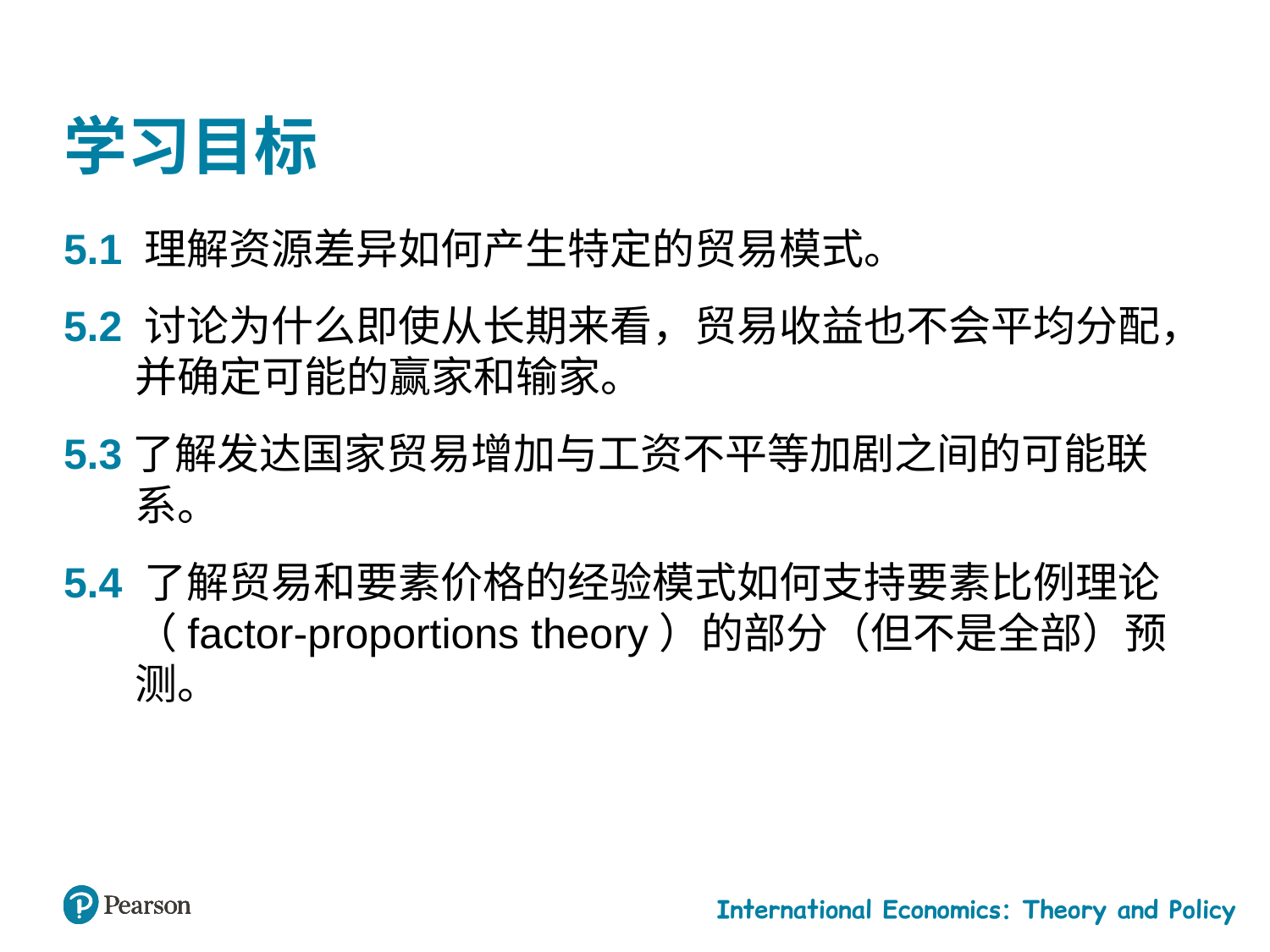

# 学习目标
5.1 理解资源差异如何产生特定的贸易模式。
5.2 讨论为什么即使从长期来看，贸易收益也不会平均分配，并确定可能的赢家和输家。
5.3了解发达国家贸易增加与工资不平等加剧之间的可能联系。
5.4 了解贸易和要素价格的经验模式如何支持要素比例理论（factor-proportions theory）的部分（但不是全部）预测。